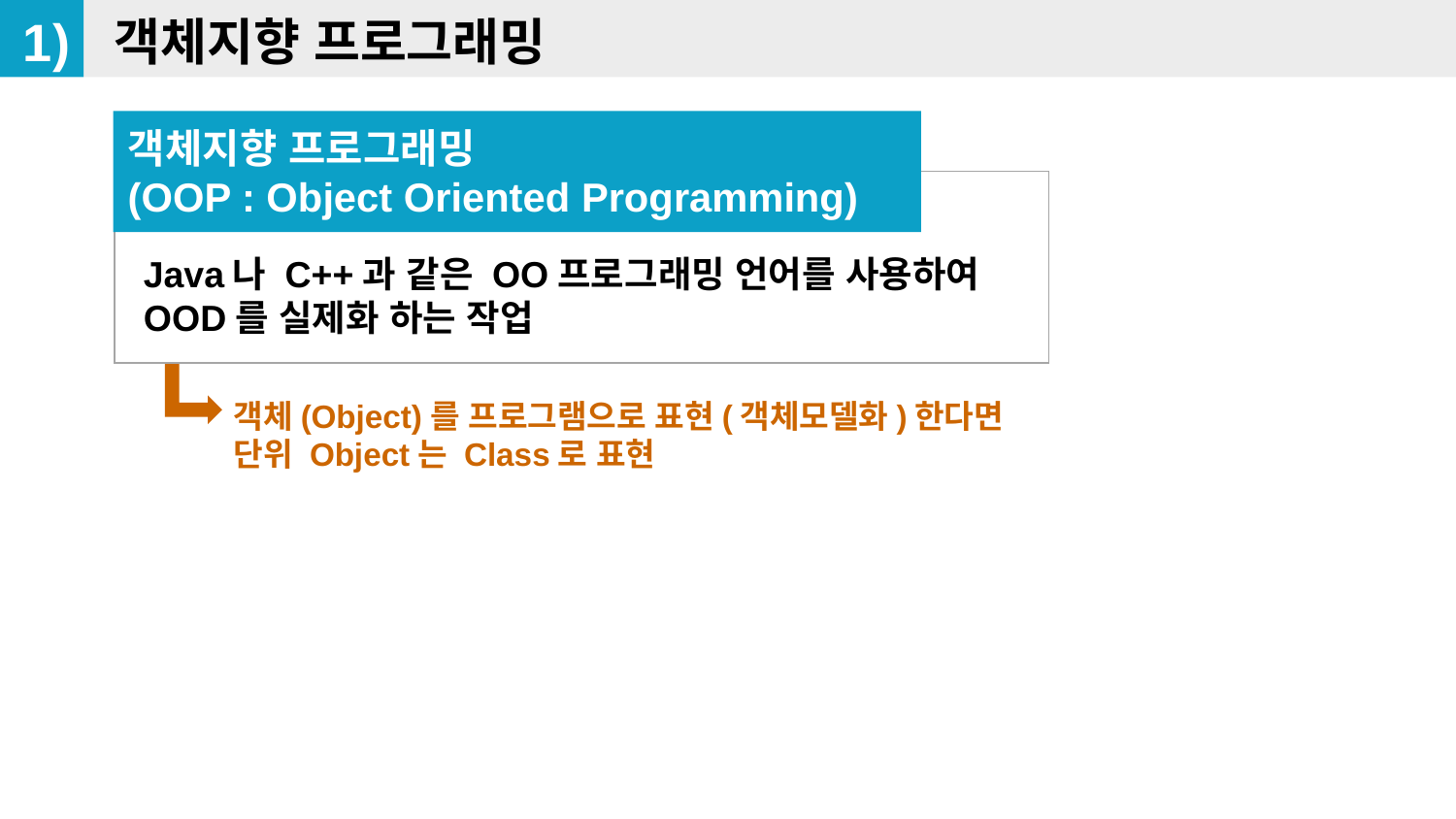

1)
객체지향 프로그래밍
객체지향 프로그래밍
(OOP : Object Oriented Programming)
Java나 C++과 같은 OO프로그래밍 언어를 사용하여 OOD를 실제화 하는 작업

객체(Object)를 프로그램으로 표현(객체모델화)한다면
단위 Object는 Class로 표현